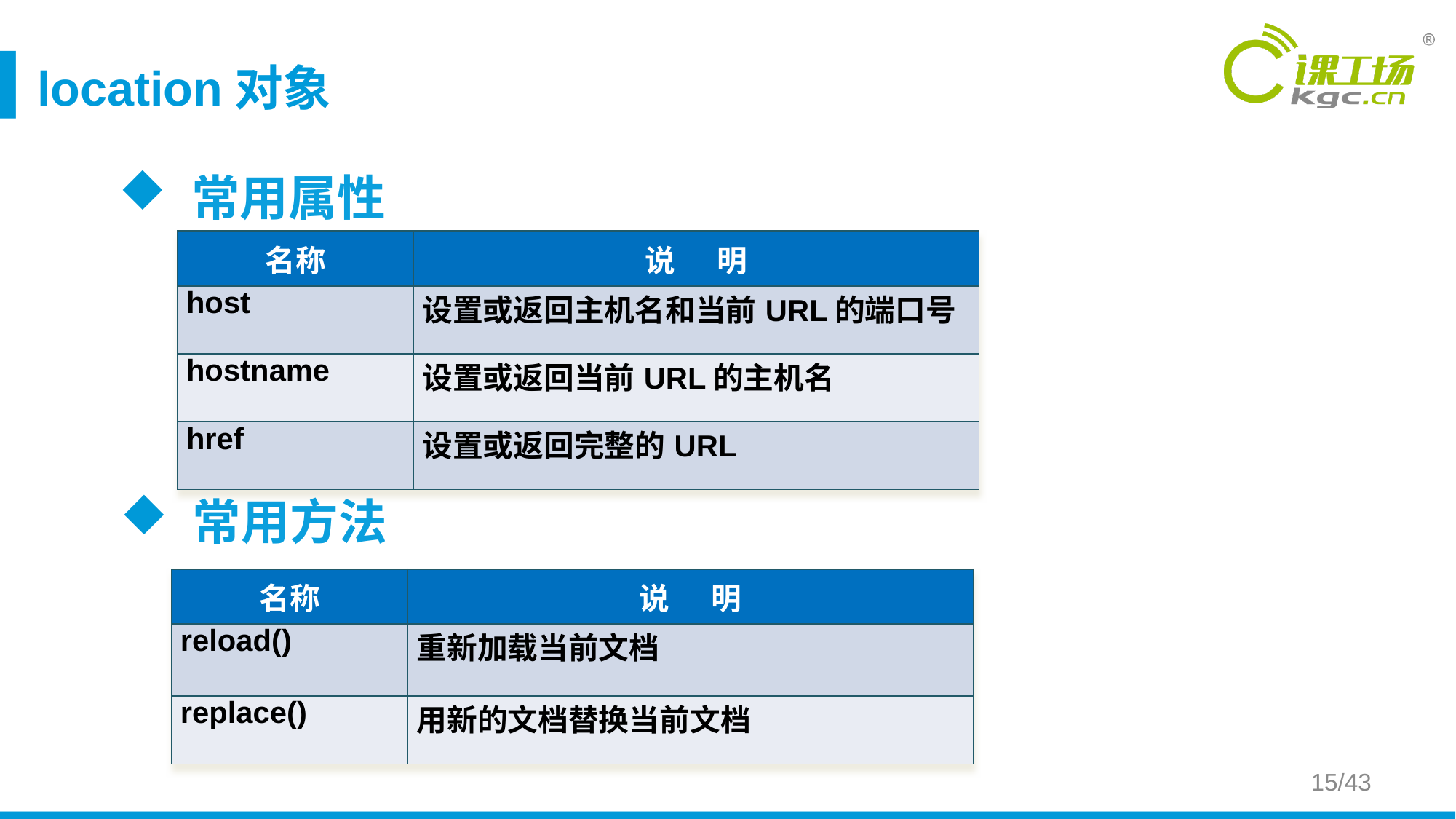

# location对象
常用属性
| 名称 | 说 明 |
| --- | --- |
| host | 设置或返回主机名和当前URL的端口号 |
| hostname | 设置或返回当前URL的主机名 |
| href | 设置或返回完整的URL |
常用方法

| 名称 | 说 明 |
| --- | --- |
| reload() | 重新加载当前文档 |
| replace() | 用新的文档替换当前文档 |
15/43